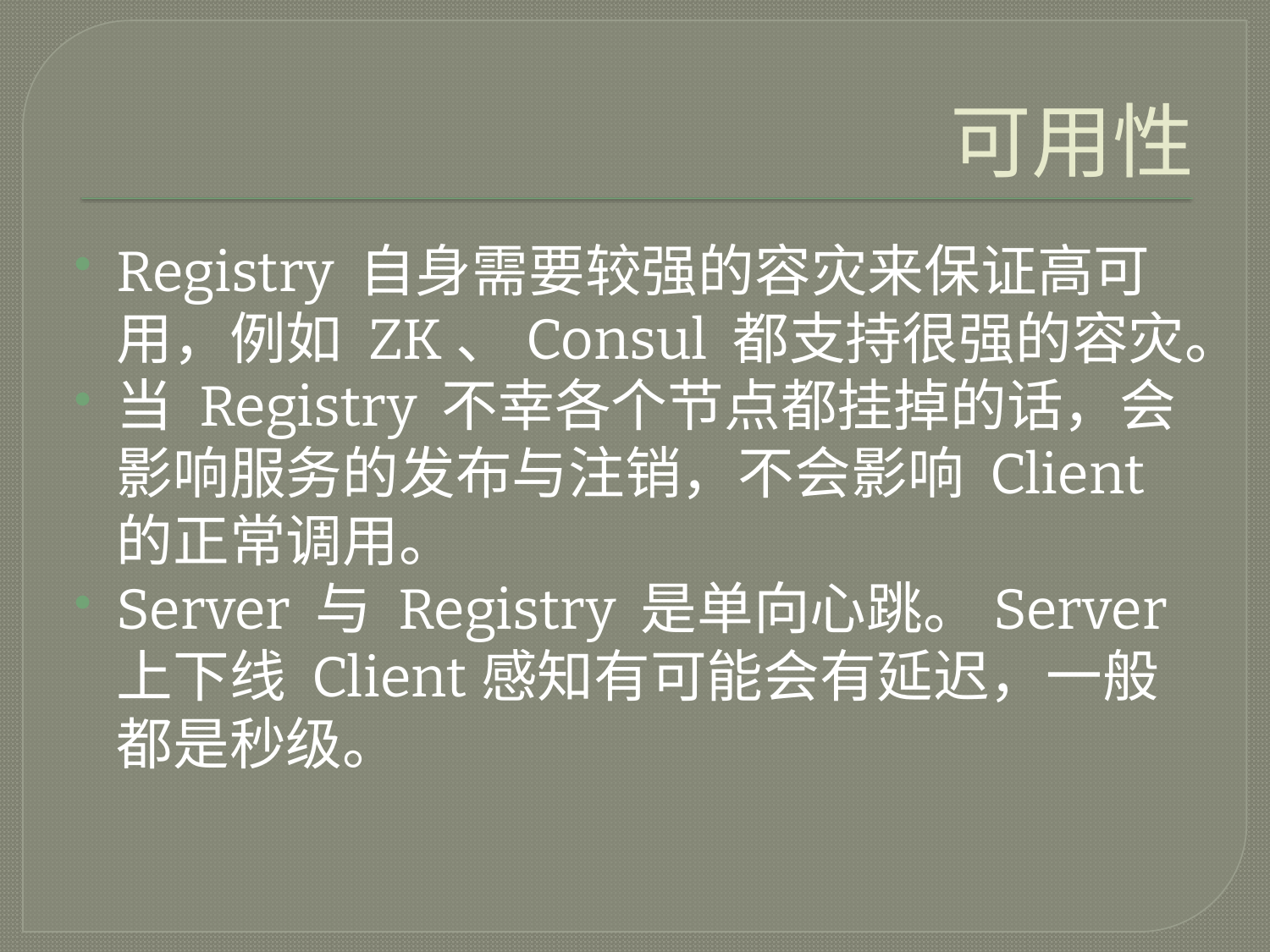

# 可用性
Registry 自身需要较强的容灾来保证高可用，例如 ZK、Consul 都支持很强的容灾。
当 Registry 不幸各个节点都挂掉的话，会影响服务的发布与注销，不会影响 Client 的正常调用。
Server 与 Registry 是单向心跳。Server 上下线 Client感知有可能会有延迟，一般都是秒级。